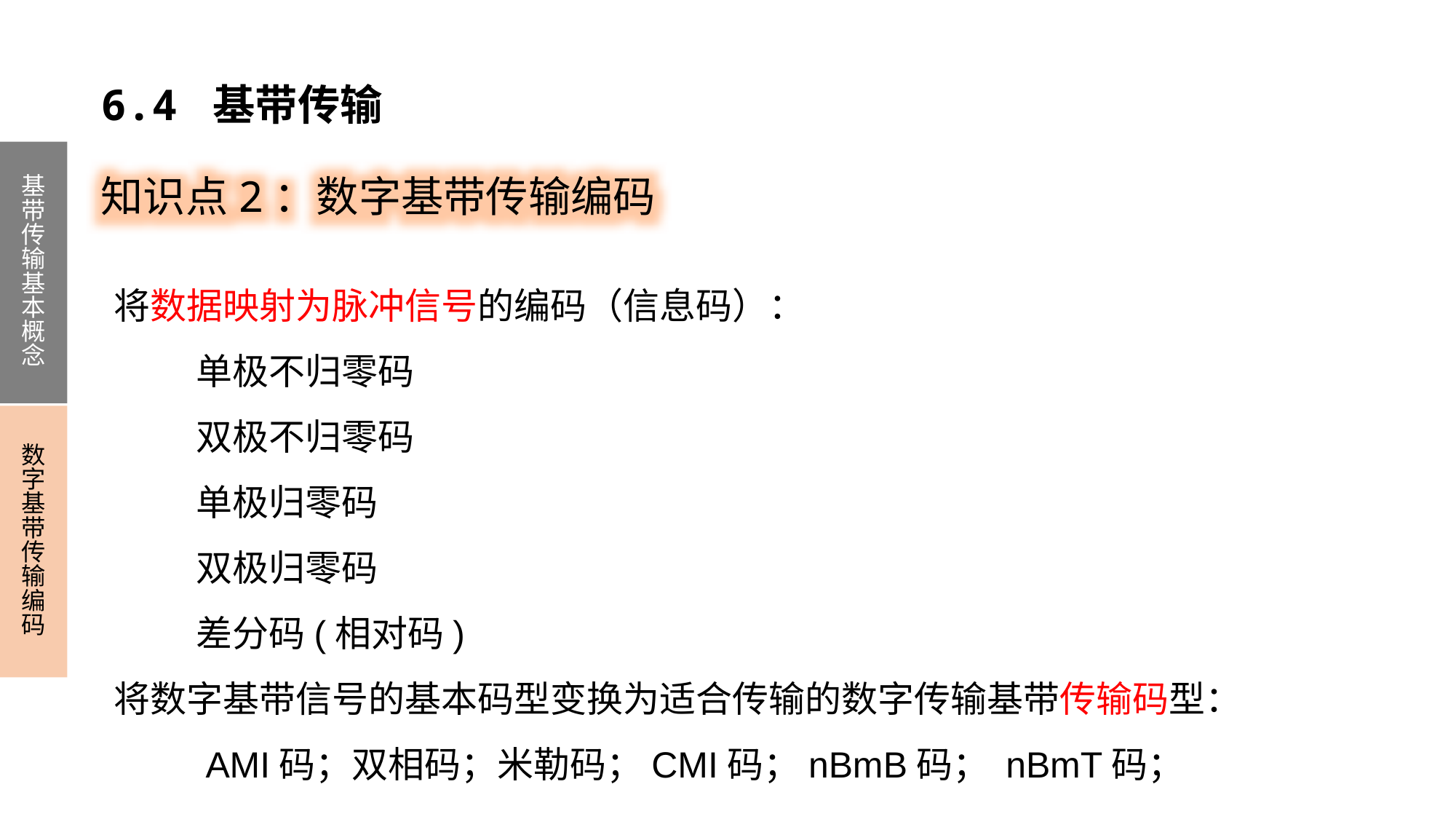

6.4 基带传输
知识点2：数字基带传输编码
基带传输基本概念
数字基带传输编码
将数据映射为脉冲信号的编码（信息码）：
         单极不归零码
         双极不归零码
         单极归零码
         双极归零码
         差分码(相对码)
将数字基带信号的基本码型变换为适合传输的数字传输基带传输码型：
         AMI码；双相码；米勒码；CMI码；nBmB码； nBmT码；